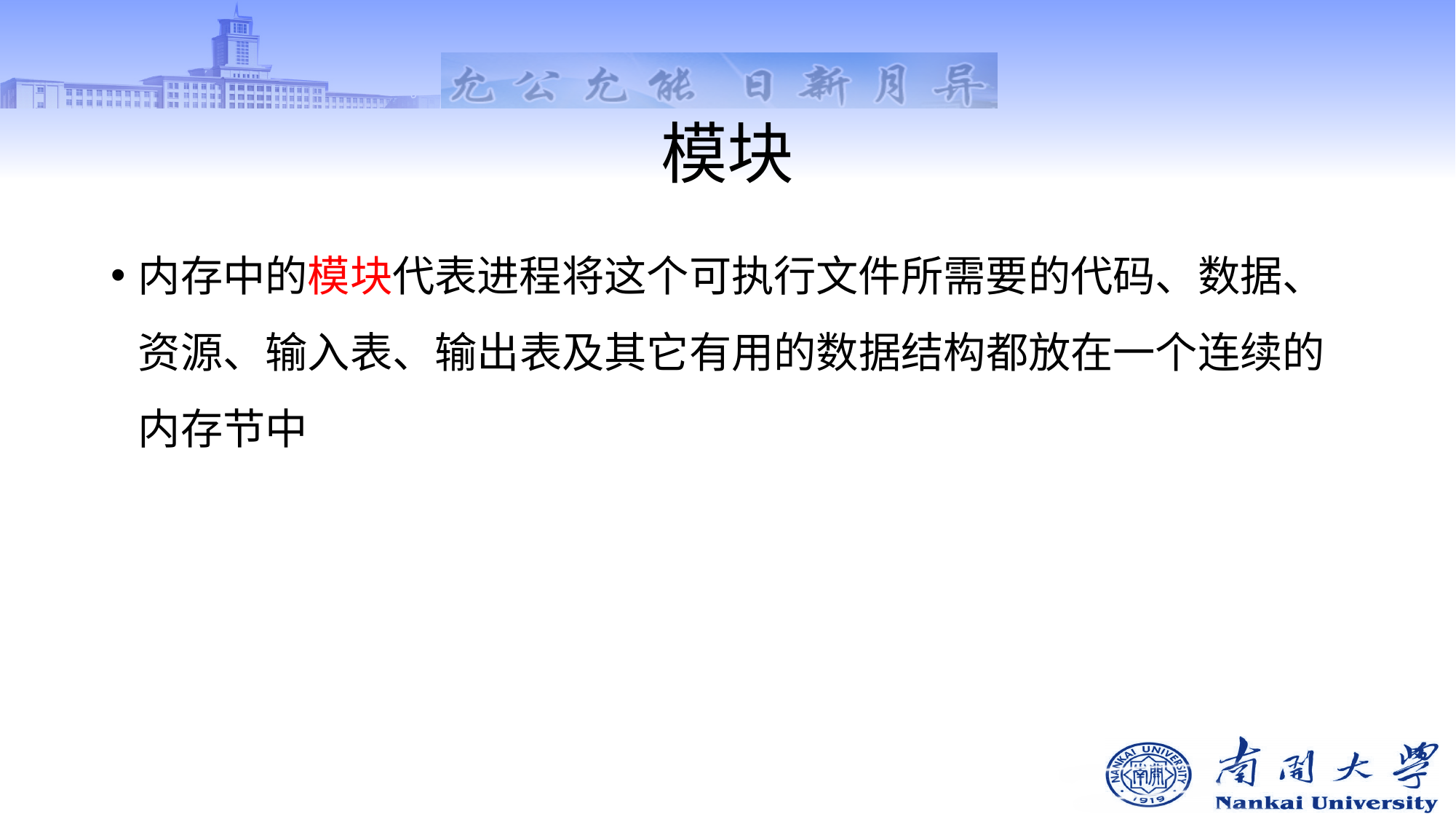

# 模块
内存中的模块代表进程将这个可执行文件所需要的代码、数据、资源、输入表、输出表及其它有用的数据结构都放在一个连续的内存节中